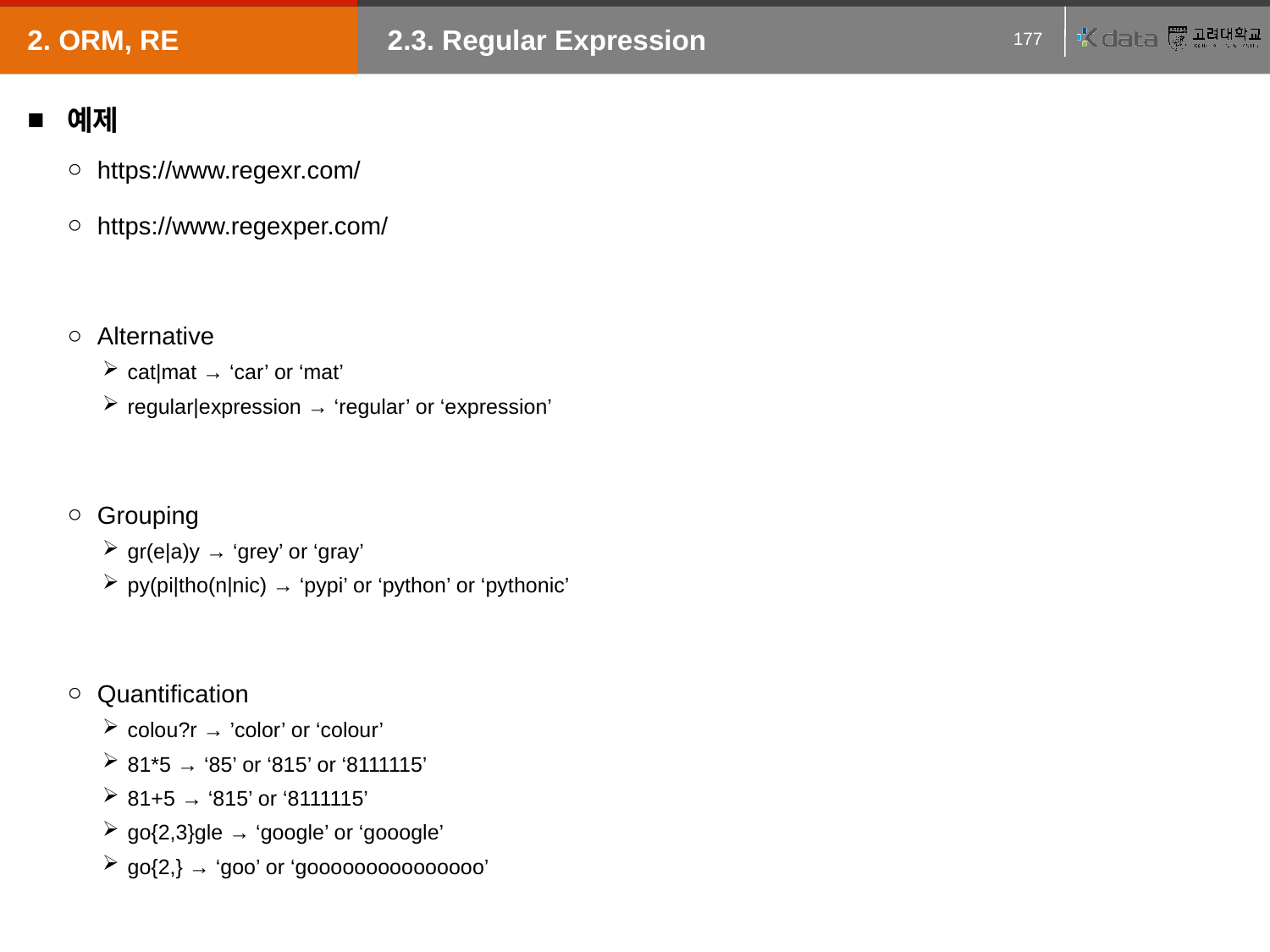

2. ORM, RE
2.3. Regular Expression
예제
https://www.regexr.com/
https://www.regexper.com/

Alternative
cat|mat → ‘car’ or ‘mat’
regular|expression → ‘regular’ or ‘expression’

Grouping
gr(e|a)y → ‘grey’ or ‘gray’
py(pi|tho(n|nic) → ‘pypi’ or ‘python’ or ‘pythonic’

Quantification
colou?r → ’color’ or ‘colour’
81*5 → ‘85’ or ‘815’ or ‘8111115’
81+5 → ‘815’ or ‘8111115’
go{2,3}gle → ‘google’ or ‘gooogle’
go{2,} → ‘goo’ or ‘gooooooooooooooo’